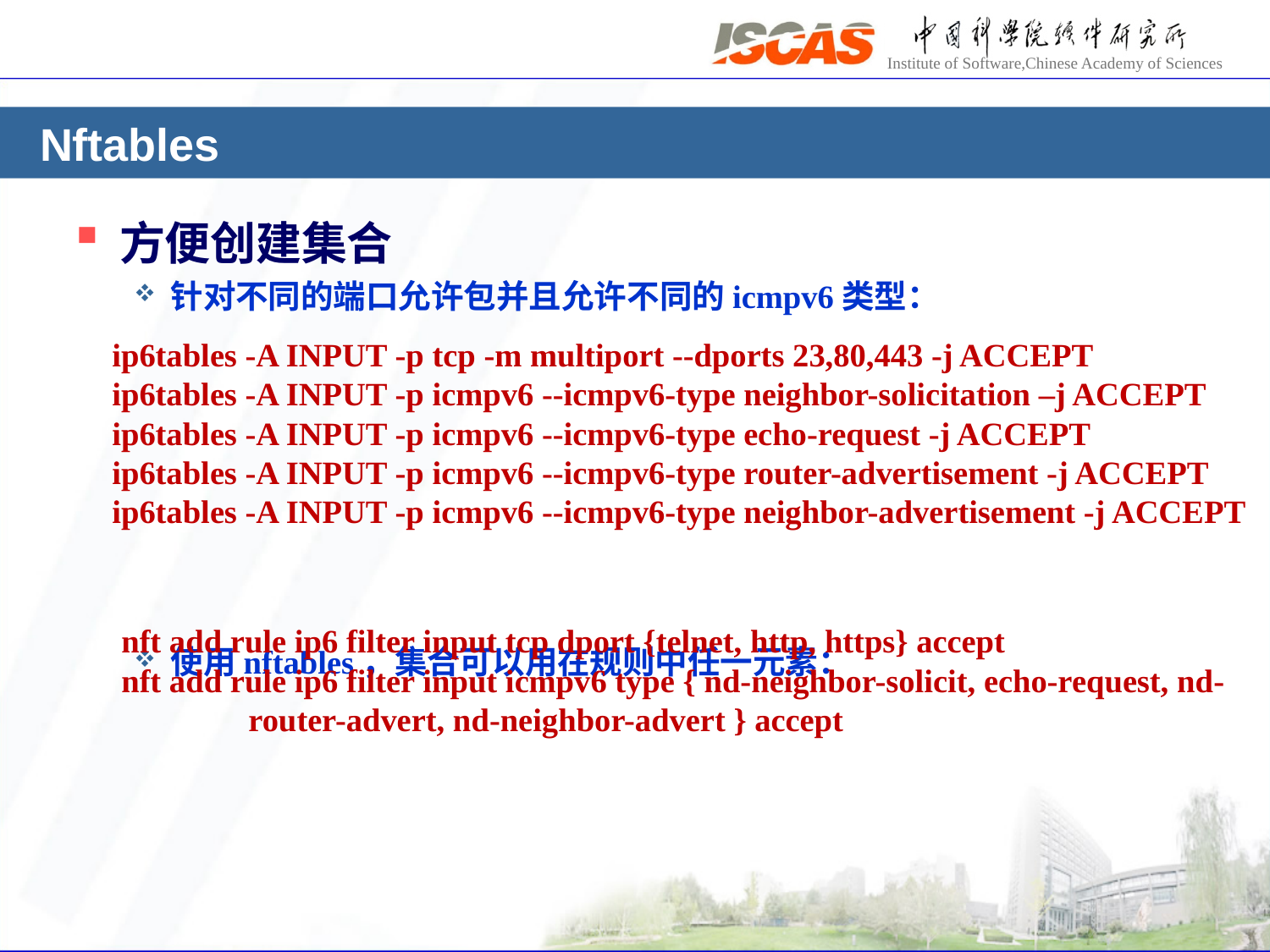

# Nftables
方便创建集合
针对不同的端口允许包并且允许不同的icmpv6类型：

使用nftables，集合可以用在规则中任一元素：

ip6tables -A INPUT -p tcp -m multiport --dports 23,80,443 -j ACCEPT
ip6tables -A INPUT -p icmpv6 --icmpv6-type neighbor-solicitation –j ACCEPT
ip6tables -A INPUT -p icmpv6 --icmpv6-type echo-request -j ACCEPT
ip6tables -A INPUT -p icmpv6 --icmpv6-type router-advertisement -j ACCEPT
ip6tables -A INPUT -p icmpv6 --icmpv6-type neighbor-advertisement -j ACCEPT
nft add rule ip6 filter input tcp dport {telnet, http, https} accept
nft add rule ip6 filter input icmpv6 type { nd-neighbor-solicit, echo-request, nd-	router-advert, nd-neighbor-advert } accept